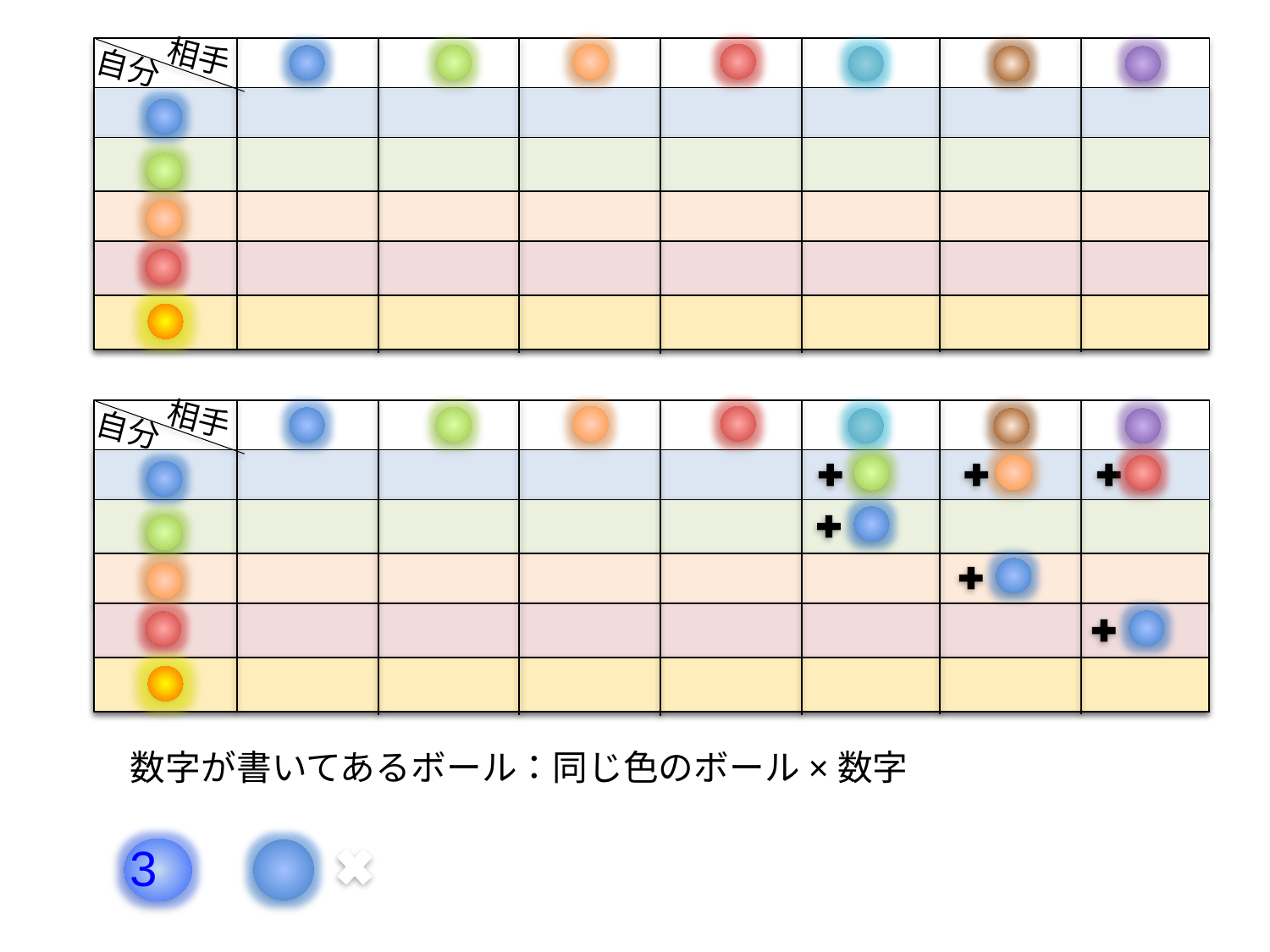

相手

自分

相手

自分

bump
数字が書いてあるボール：同じ色のボール×数字
3
：
3